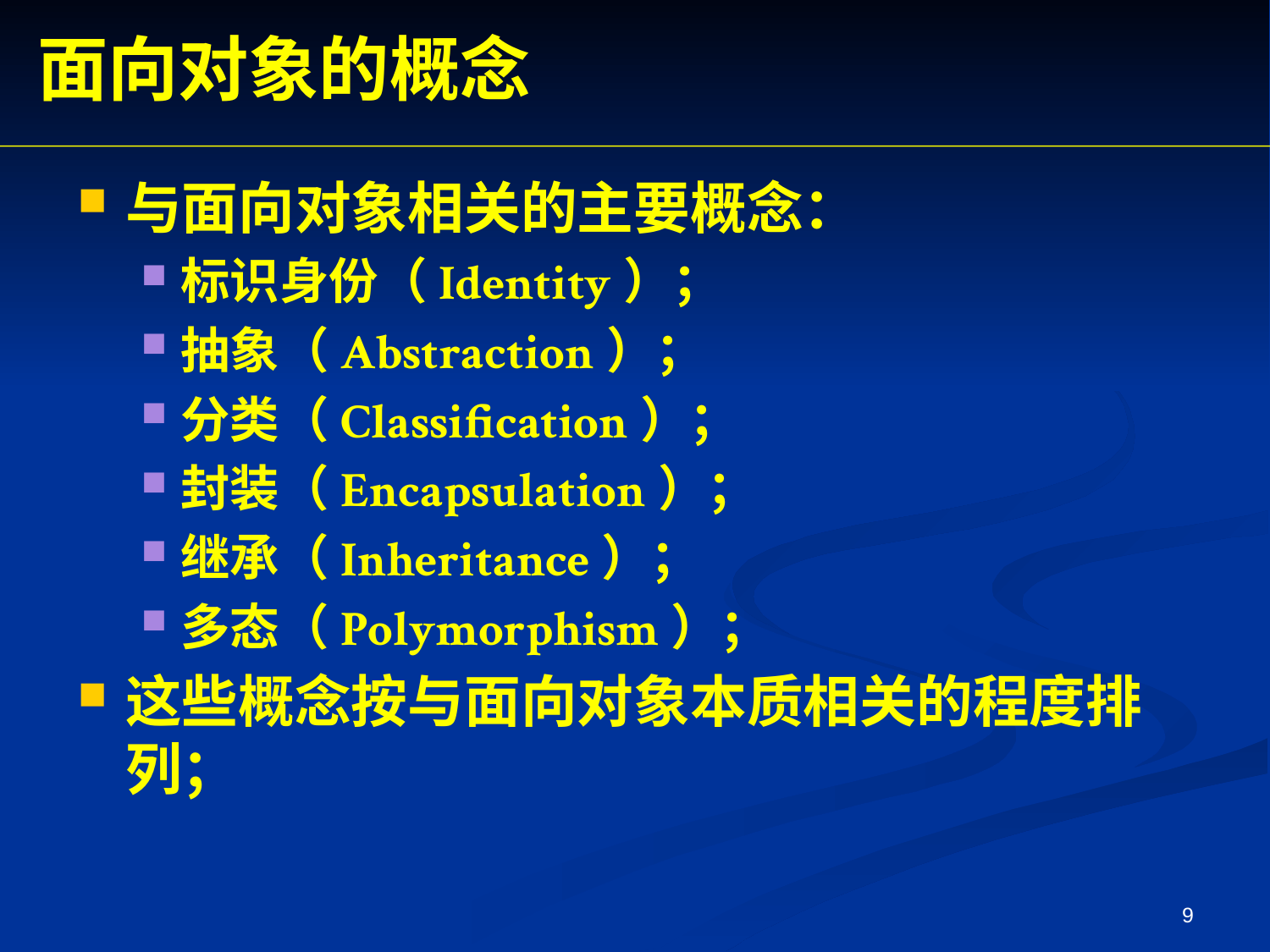

面向对象的概念

与面向对象相关的主要概念：
标识身份（Identity）；
抽象（Abstraction）；
分类（Classification）；
封装（Encapsulation）；
继承（Inheritance）；
多态（Polymorphism）；
这些概念按与面向对象本质相关的程度排列；
9